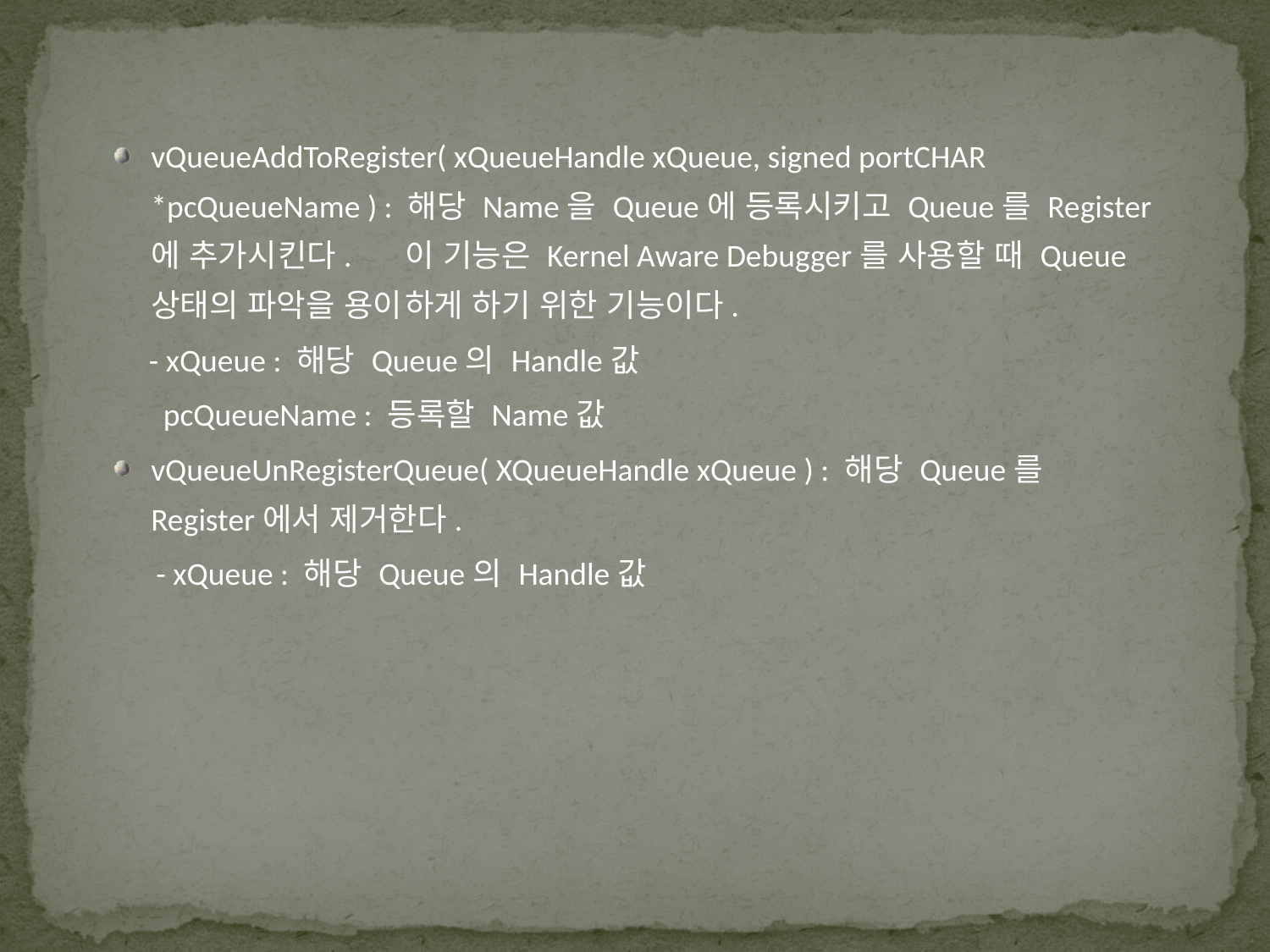

vQueueAddToRegister( xQueueHandle xQueue, signed portCHAR *pcQueueName ) : 해당 Name을 Queue에 등록시키고 Queue를 Register에 추가시	킨다. 	이 기능은 Kernel Aware Debugger를 사용할 때 Queue상태의 파악을 용이	하게 하기 위한 기능이다.
     - xQueue : 해당 Queue의 Handle값
       pcQueueName : 등록할 Name값
vQueueUnRegisterQueue( XQueueHandle xQueue ) : 해당 Queue를 	Register에서 제거한다.
      - xQueue : 해당 Queue의 Handle값